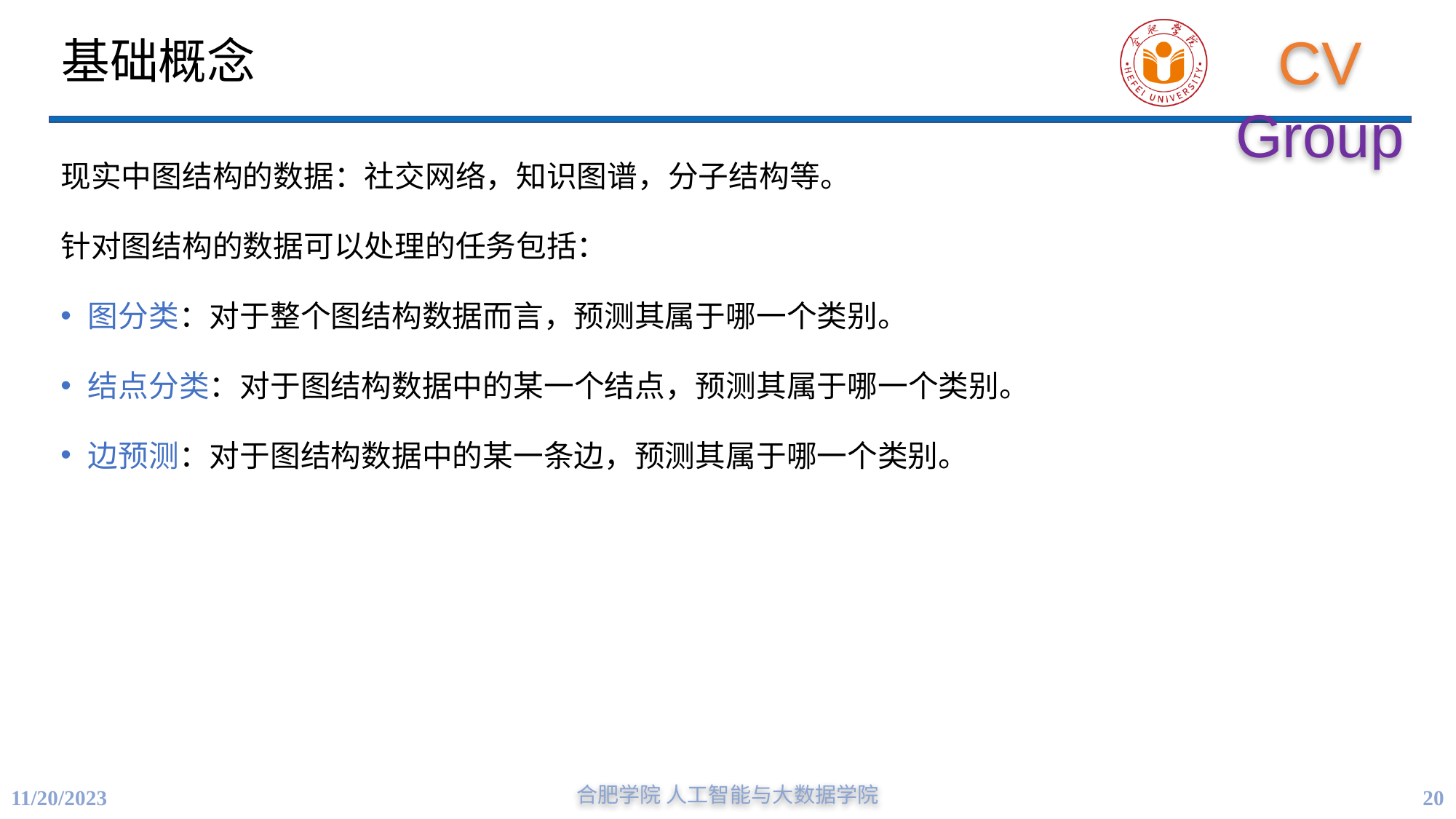

# 基础概念
现实中图结构的数据：社交网络，知识图谱，分子结构等。
针对图结构的数据可以处理的任务包括：
图分类：对于整个图结构数据而言，预测其属于哪一个类别。
结点分类：对于图结构数据中的某一个结点，预测其属于哪一个类别。
边预测：对于图结构数据中的某一条边，预测其属于哪一个类别。

合肥学院 人工智能与大数据学院
20
11/20/2023